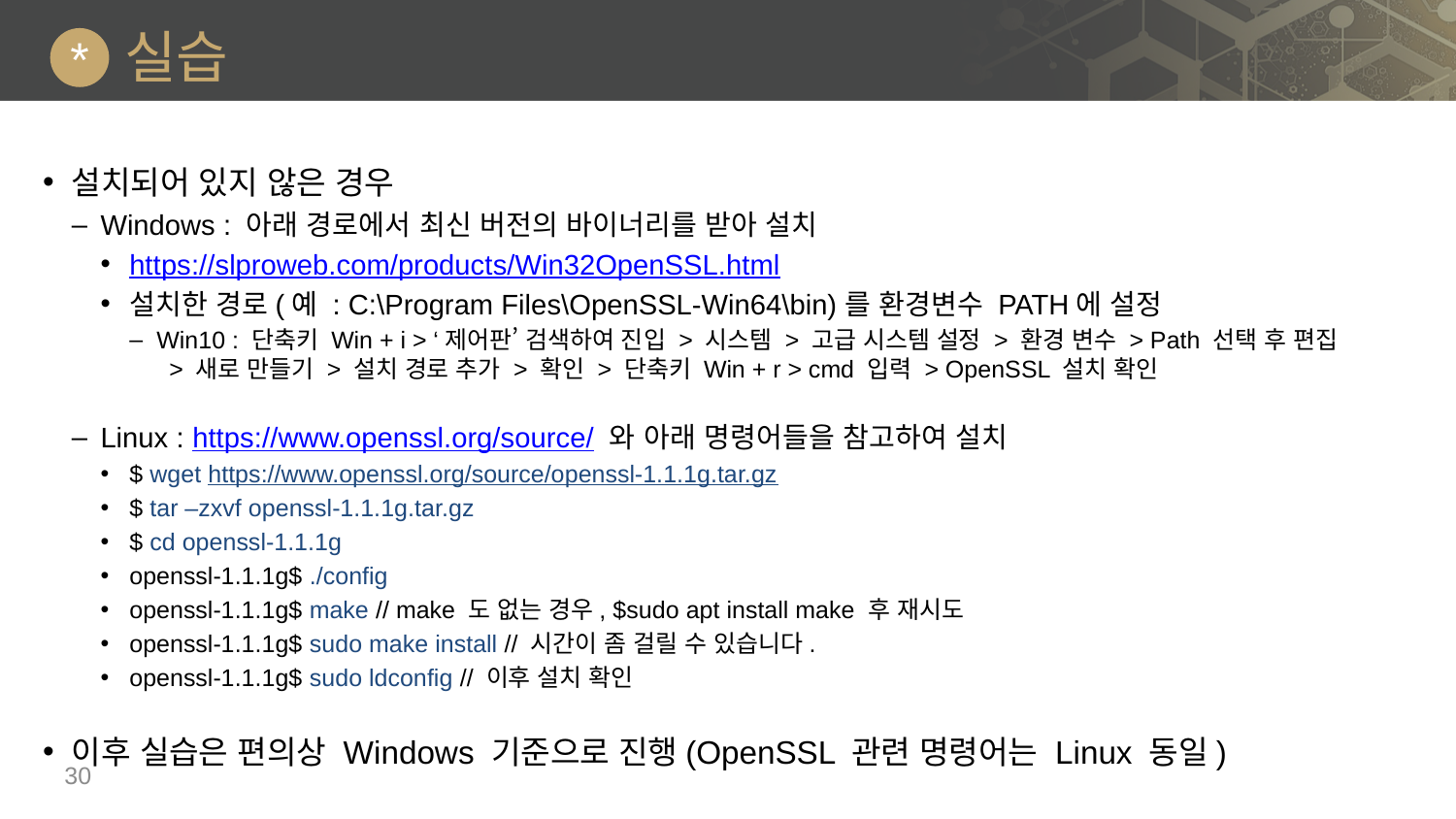

# 실습
*

설치되어 있지 않은 경우
Windows : 아래 경로에서 최신 버전의 바이너리를 받아 설치
https://slproweb.com/products/Win32OpenSSL.html
설치한 경로(예 : C:\Program Files\OpenSSL-Win64\bin)를 환경변수 PATH에 설정
Win10 : 단축키 Win + i > ‘제어판’ 검색하여 진입 > 시스템 > 고급 시스템 설정 > 환경 변수 > Path 선택 후 편집
 > 새로 만들기 > 설치 경로 추가 > 확인 > 단축키 Win + r > cmd 입력 > OpenSSL 설치 확인

Linux : https://www.openssl.org/source/ 와 아래 명령어들을 참고하여 설치
$ wget https://www.openssl.org/source/openssl-1.1.1g.tar.gz
$ tar –zxvf openssl-1.1.1g.tar.gz
$ cd openssl-1.1.1g
openssl-1.1.1g$ ./config
openssl-1.1.1g$ make // make 도 없는 경우, $sudo apt install make 후 재시도
openssl-1.1.1g$ sudo make install // 시간이 좀 걸릴 수 있습니다.
openssl-1.1.1g$ sudo ldconfig // 이후 설치 확인

이후 실습은 편의상 Windows 기준으로 진행(OpenSSL 관련 명령어는 Linux 동일)
30